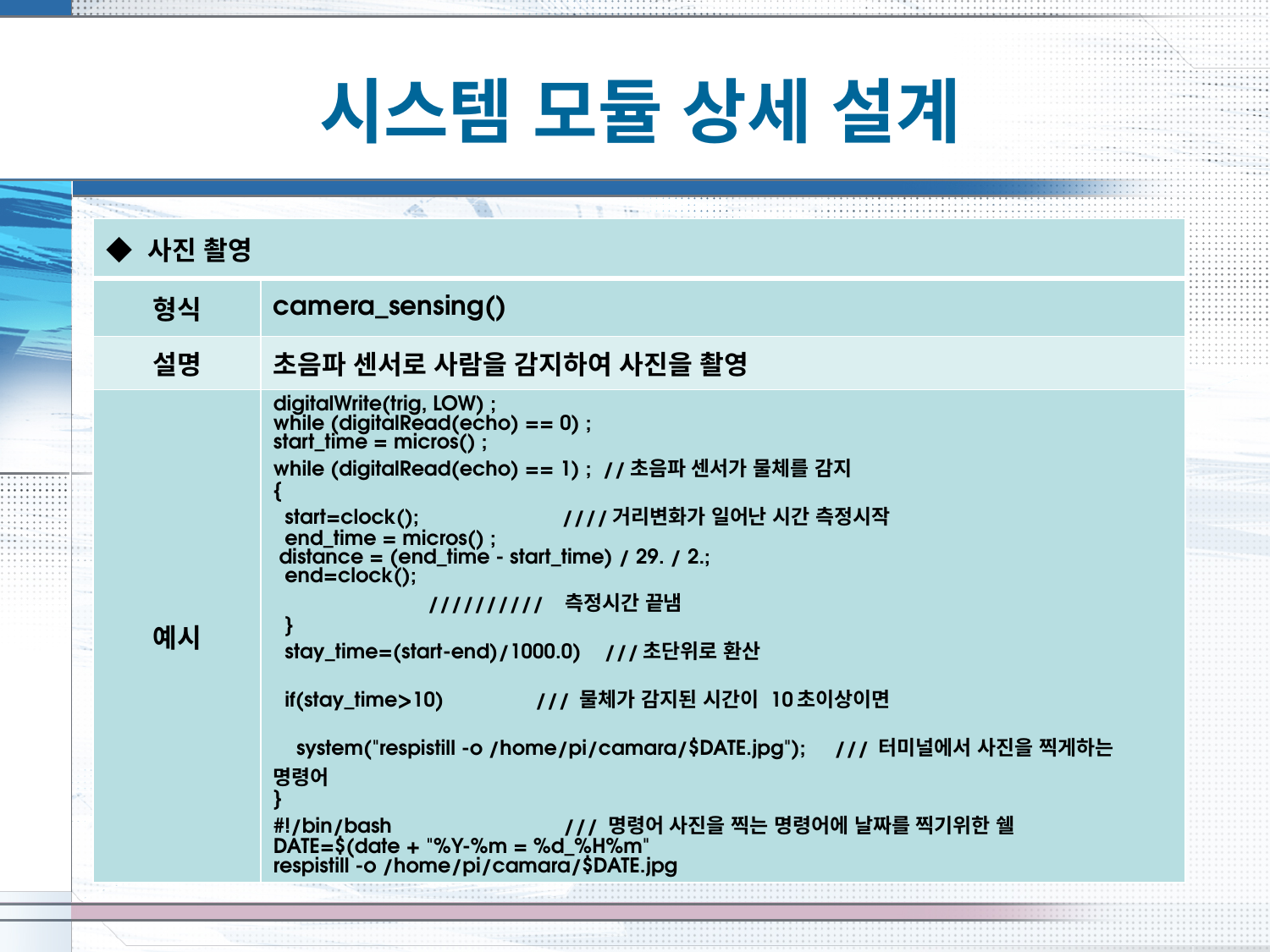

# 시스템 모듈 상세 설계
| ◆ 사진 촬영 |  |
| --- | --- |
| 형식 | camera\_sensing() |
| 설명 | 초음파 센서로 사람을 감지하여 사진을 촬영 |
| 예시 | digitalWrite(trig, LOW) ; while (digitalRead(echo) == 0) ; start\_time = micros() ; while (digitalRead(echo) == 1) ; //초음파 센서가 물체를 감지 { start=clock(); ////거리변화가 일어난 시간 측정시작 end\_time = micros() ; distance = (end\_time - start\_time) / 29. / 2.; end=clock(); ////////// 측정시간 끝냄 } stay\_time=(start-end)/1000.0) ///초단위로 환산 if(stay\_time>10) /// 물체가 감지된 시간이 10초이상이면 system("respistill -o /home/pi/camara/$DATE.jpg"); /// 터미널에서 사진을 찍게하는 명령어 } #!/bin/bash /// 명령어 사진을 찍는 명령어에 날짜를 찍기위한 쉘 DATE=$(date + "%Y-%m = %d\_%H%m" respistill -o /home/pi/camara/$DATE.jpg |